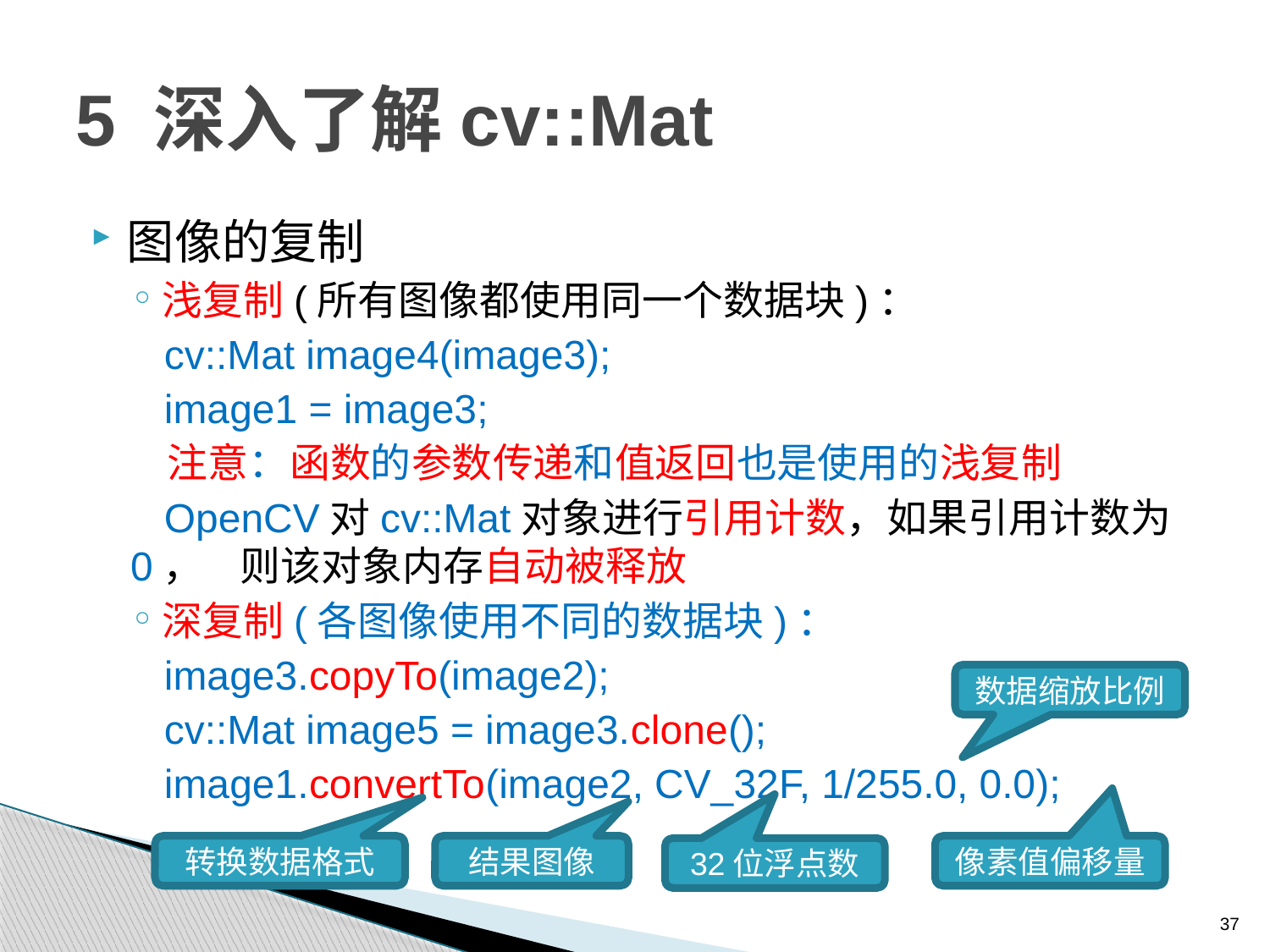

# 5 深入了解cv::Mat
图像的复制
浅复制(所有图像都使用同一个数据块)：
   cv::Mat image4(image3);
   image1 = image3;
   注意：函数的参数传递和值返回也是使用的浅复制
   OpenCV对cv::Mat对象进行引用计数，如果引用计数为0，    则该对象内存自动被释放
深复制(各图像使用不同的数据块)：
   image3.copyTo(image2);
   cv::Mat image5 = image3.clone();
   image1.convertTo(image2, CV_32F, 1/255.0, 0.0);
数据缩放比例
转换数据格式
结果图像
像素值偏移量
32位浮点数
37